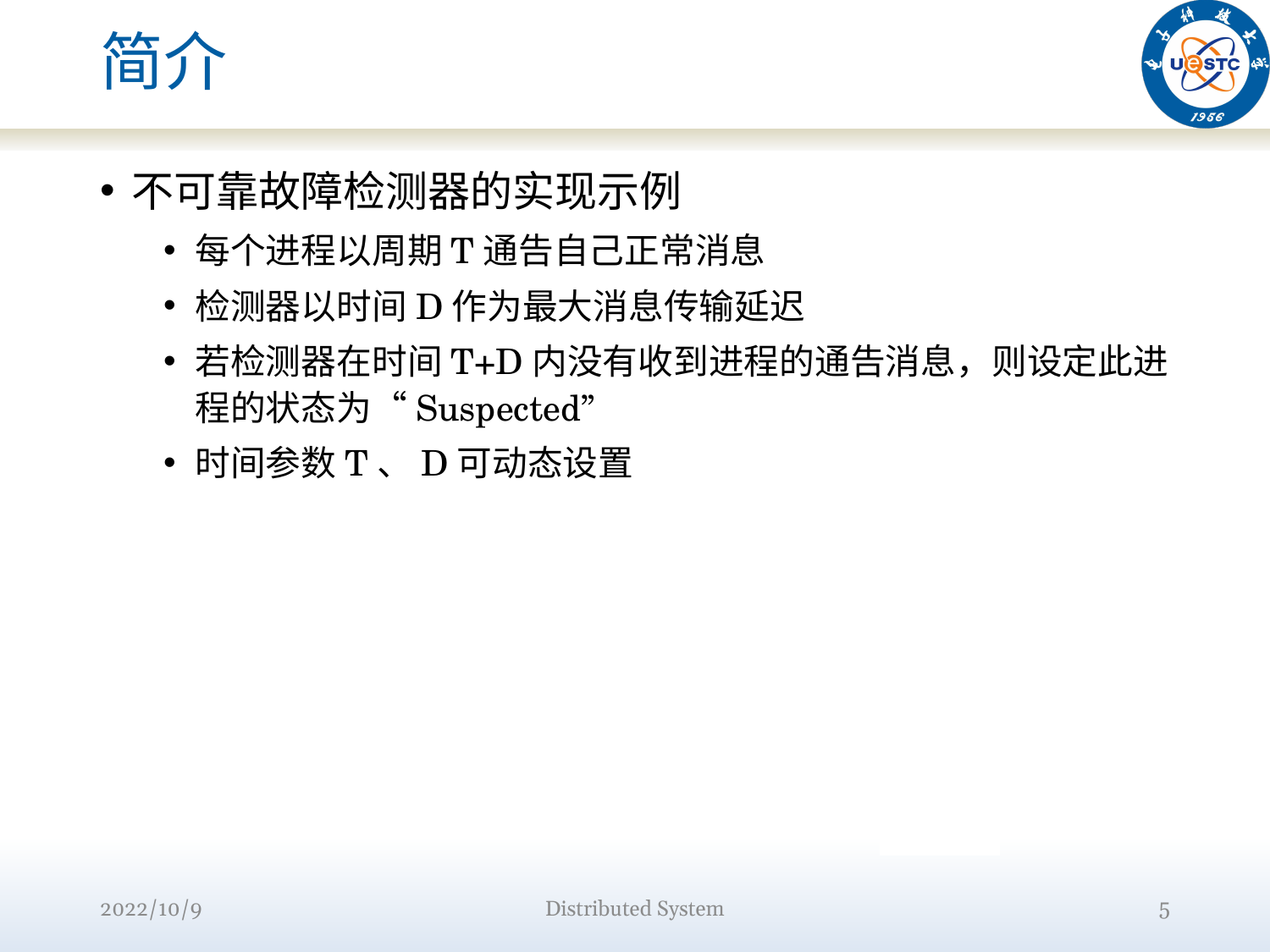

# 简介
不可靠故障检测器的实现示例
每个进程以周期T通告自己正常消息
检测器以时间D作为最大消息传输延迟
若检测器在时间T+D内没有收到进程的通告消息，则设定此进程的状态为“Suspected”
时间参数T、D可动态设置

2022/10/9
Distributed System
5